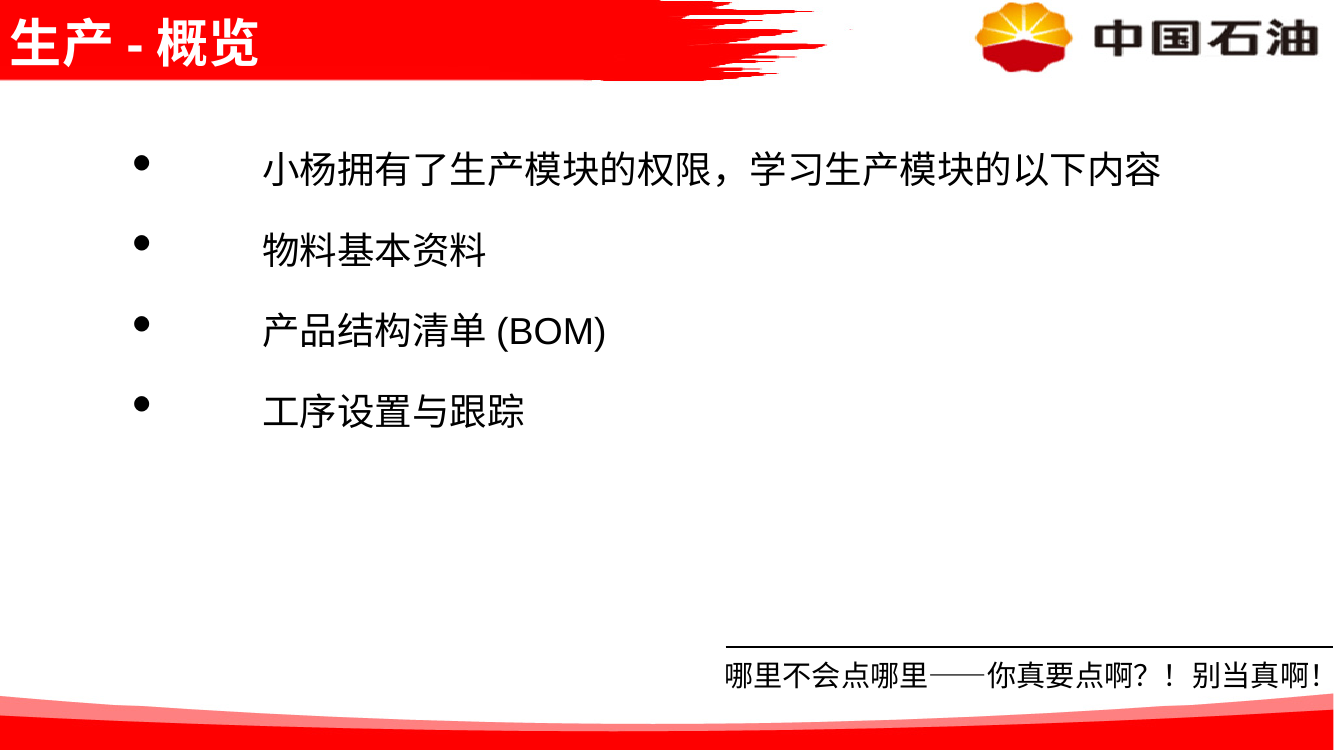

# 生产-概览
小杨拥有了生产模块的权限，学习生产模块的以下内容
物料基本资料
产品结构清单(BOM)
工序设置与跟踪
哪里不会点哪里——你真要点啊？！别当真啊！